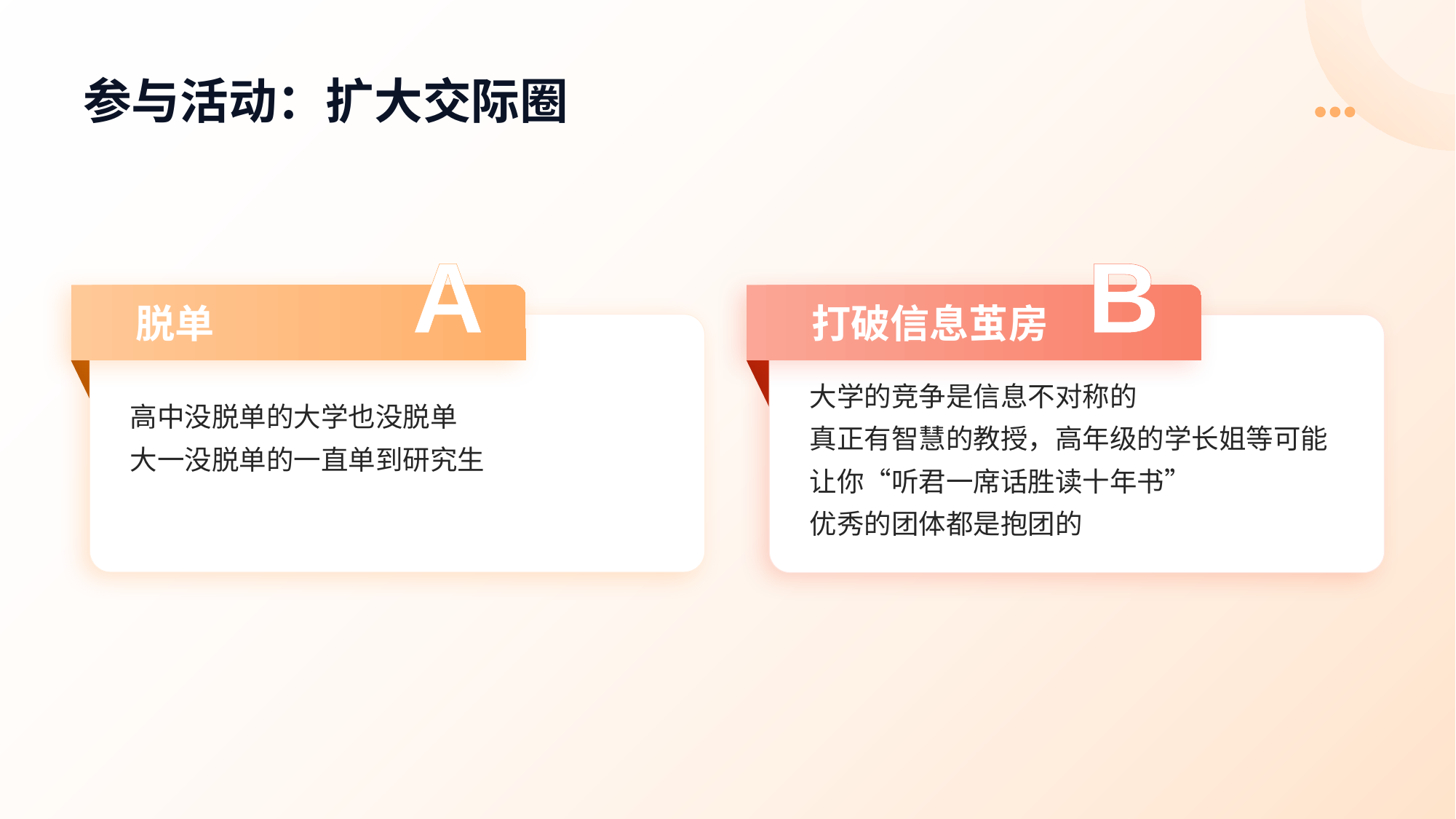

# 参与活动：扩大交际圈
A
B
脱单
打破信息茧房
高中没脱单的大学也没脱单
大一没脱单的一直单到研究生

大学的竞争是信息不对称的
真正有智慧的教授，高年级的学长姐等可能让你“听君一席话胜读十年书”
优秀的团体都是抱团的